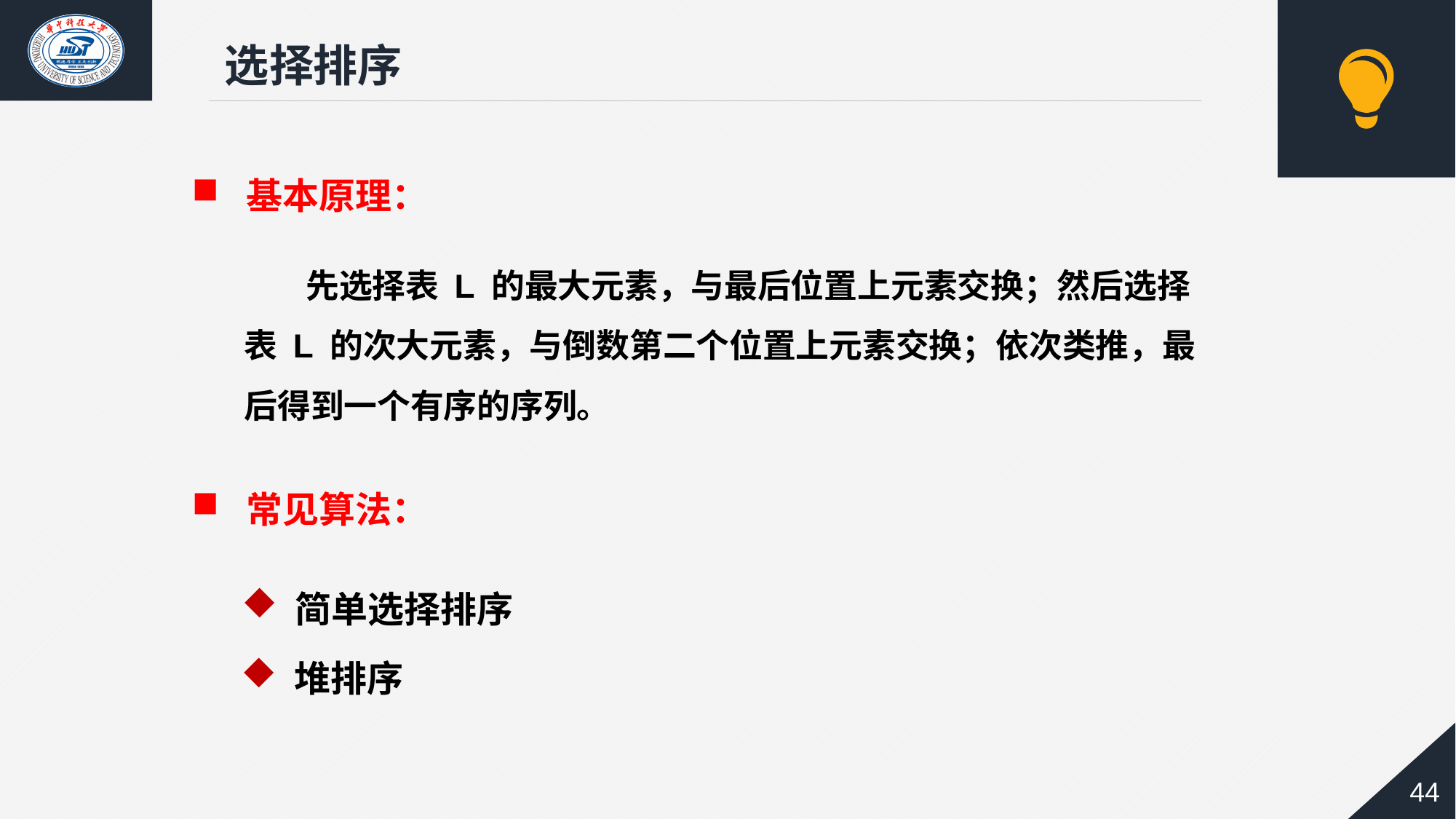

选择排序

基本原理：
       先选择表 L 的最大元素，与最后位置上元素交换；然后选择表 L 的次大元素，与倒数第二个位置上元素交换；依次类推，最后得到一个有序的序列。
常见算法：
 简单选择排序
 堆排序